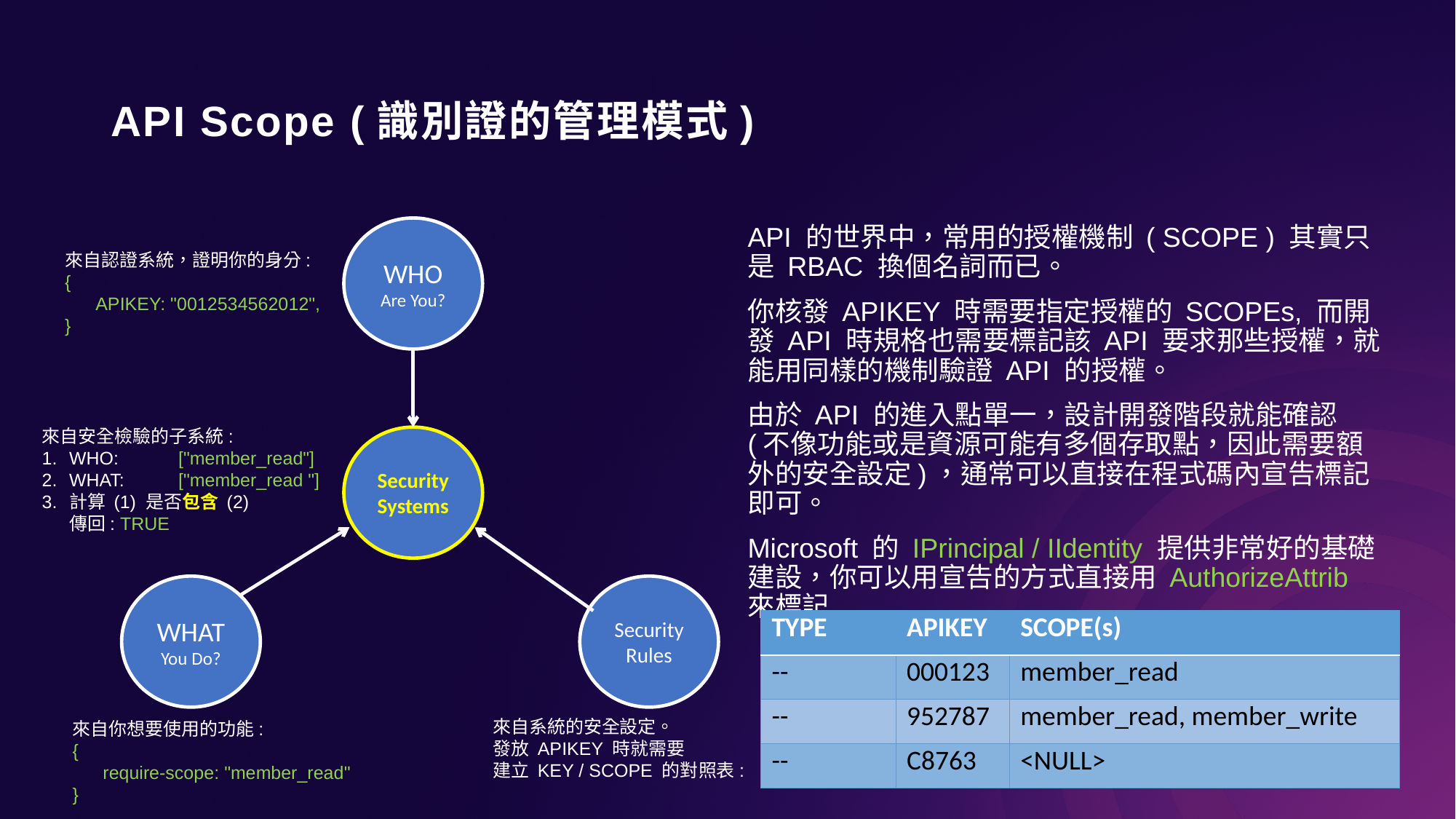

# API Scope (識別證的管理模式)
WHO
Are You?
API 的世界中，常用的授權機制 ( SCOPE ) 其實只是 RBAC 換個名詞而已。
你核發 APIKEY 時需要指定授權的 SCOPEs, 而開發 API 時規格也需要標記該 API 要求那些授權，就能用同樣的機制驗證 API 的授權。
由於 API 的進入點單一，設計開發階段就能確認 (不像功能或是資源可能有多個存取點，因此需要額外的安全設定)，通常可以直接在程式碼內宣告標記即可。
Microsoft 的 IPrincipal / IIdentity 提供非常好的基礎建設，你可以用宣告的方式直接用 AuthorizeAttrib 來標記
來自認證系統，證明你的身分:
{
      APIKEY: "0012534562012",
}
來自安全檢驗的子系統:
WHO:	["member_read"]
WHAT:	["member_read "]
計算 (1) 是否包含 (2)
傳回: TRUE
Security Systems
WHAT
You Do?
Security Rules
| TYPE | APIKEY | SCOPE(s) |
| --- | --- | --- |
| -- | 000123 | member\_read |
| -- | 952787 | member\_read, member\_write |
| -- | C8763 | <NULL> |
來自系統的安全設定。
發放 APIKEY 時就需要
建立 KEY / SCOPE 的對照表:
來自你想要使用的功能:
{
      require-scope: "member_read"
}